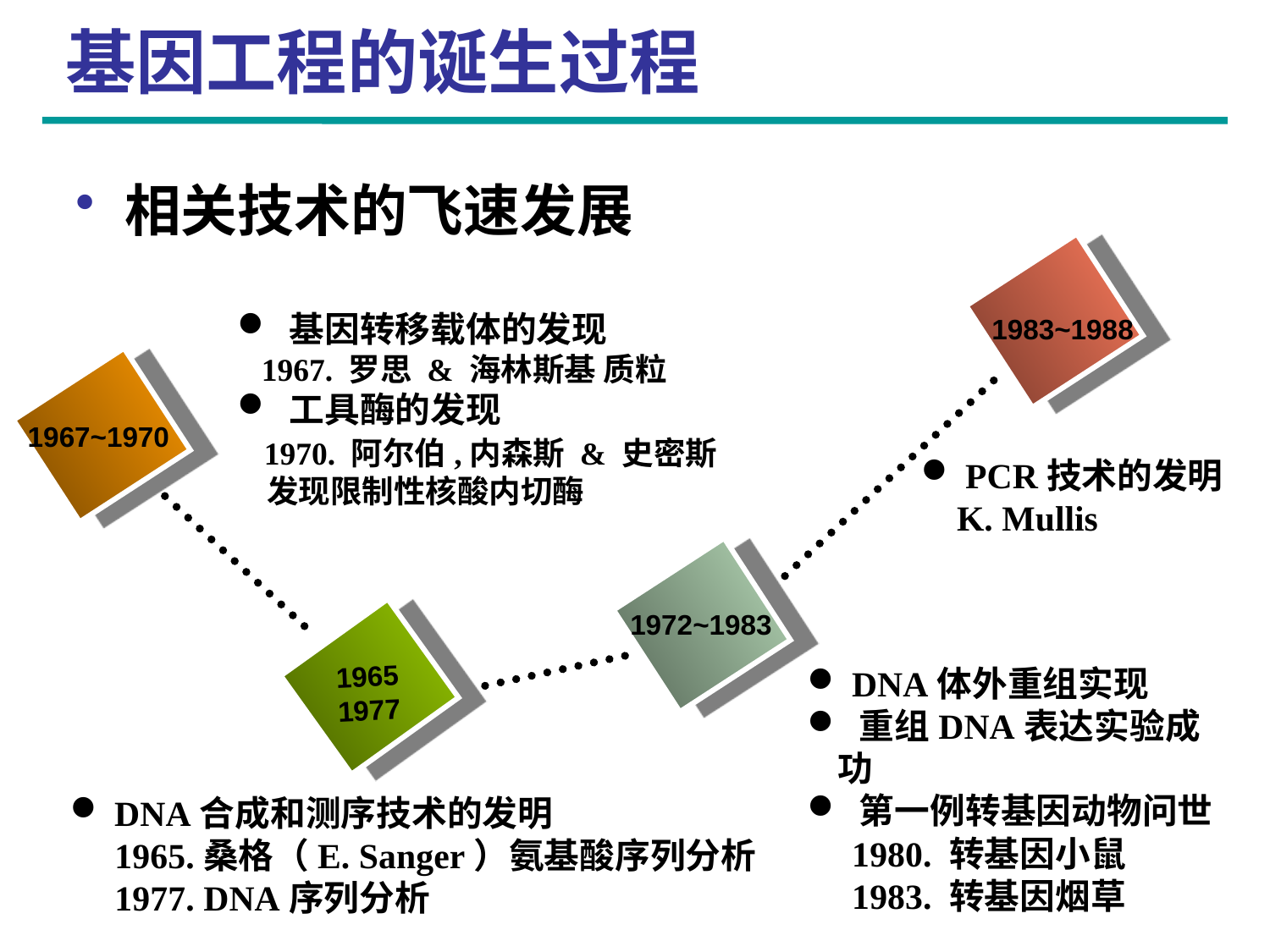

# 基因工程的诞生过程
相关技术的飞速发展

1983~1988
 基因转移载体的发现
   1967. 罗思 & 海林斯基 质粒
 工具酶的发现
   1970. 阿尔伯,内森斯 & 史密斯
   发现限制性核酸内切酶

1967~1970
 PCR技术的发明
    K. Mullis

1972~1983

1965
1977

 DNA体外重组实现
 重组DNA表达实验成功
 第一例转基因动物问世
     1980. 转基因小鼠
     1983. 转基因烟草
 DNA合成和测序技术的发明
     1965.桑格（E. Sanger）氨基酸序列分析
     1977. DNA序列分析